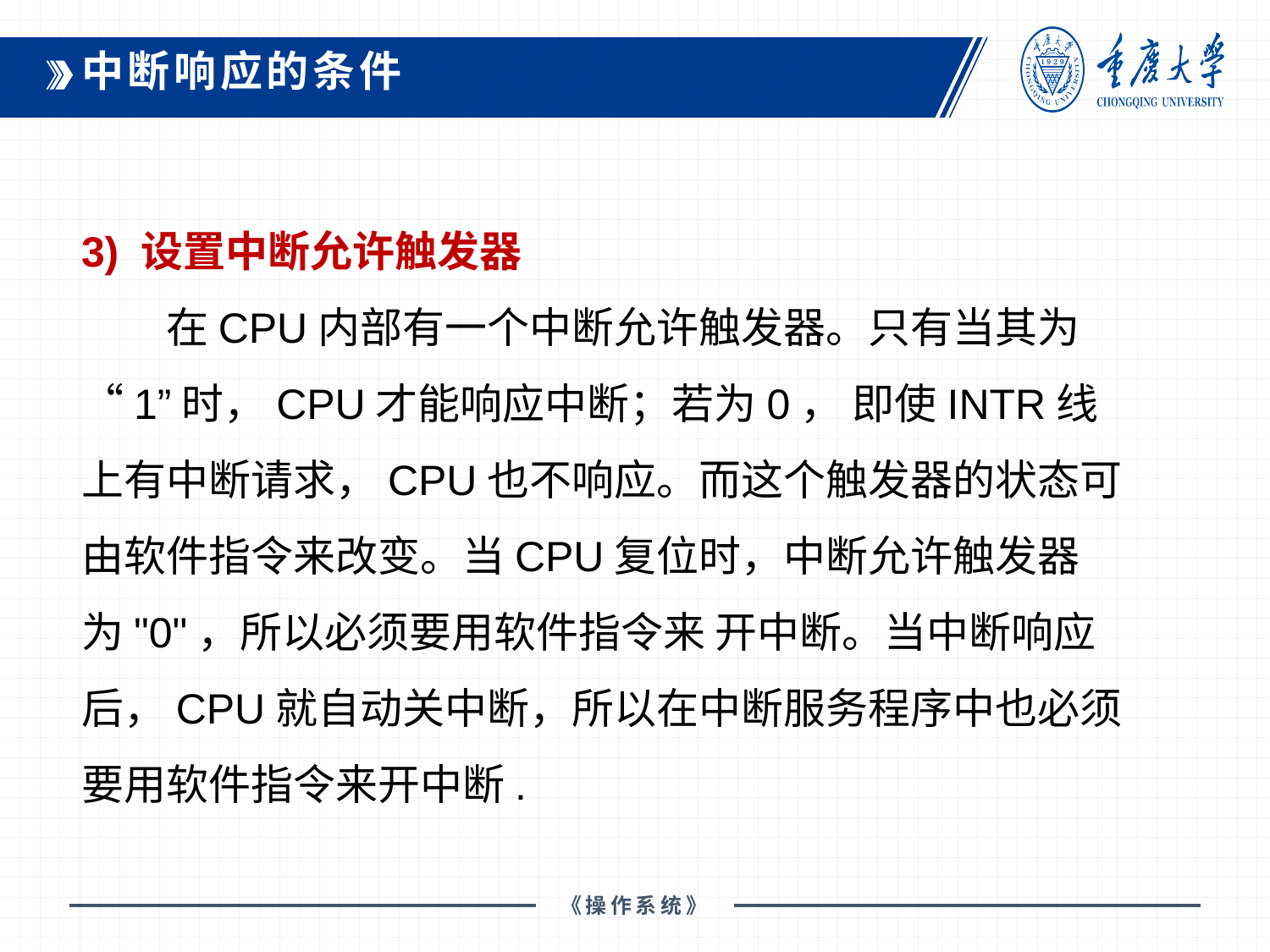

中断响应的条件
3) 设置中断允许触发器
　　在CPU内部有一个中断允许触发器。只有当其为“1”时，CPU才能响应中断；若为0， 即使INTR线上有中断请求，CPU也不响应。而这个触发器的状态可由软件指令来改变。当CPU复位时，中断允许触发器为"0"，所以必须要用软件指令来 开中断。当中断响应后，CPU就自动关中断，所以在中断服务程序中也必须要用软件指令来开中断.